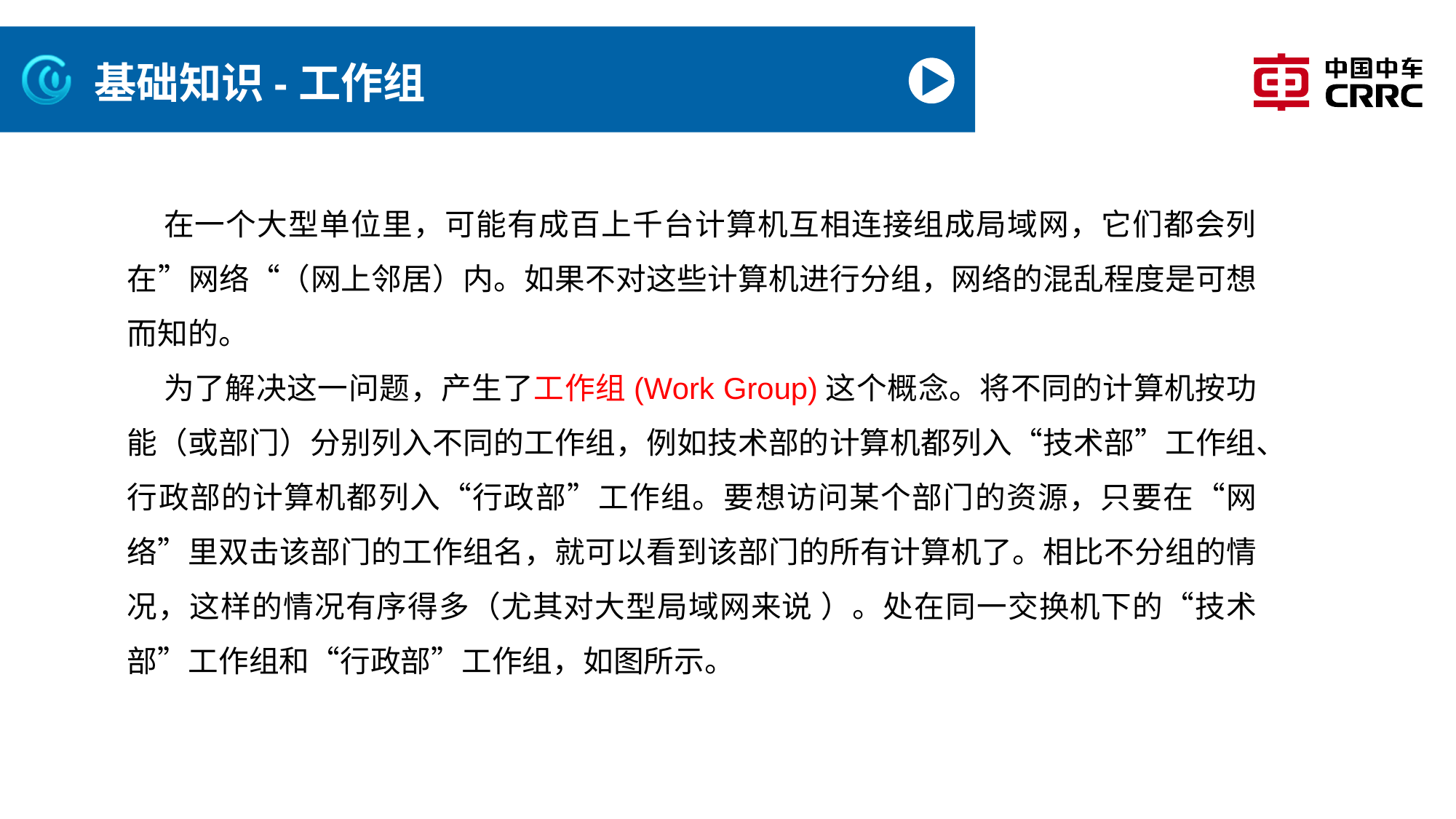

# 基础知识-工作组
在一个大型单位里，可能有成百上千台计算机互相连接组成局域网，它们都会列在”网络“（网上邻居）内。如果不对这些计算机进行分组，网络的混乱程度是可想而知的。
为了解决这一问题，产生了工作组(Work Group)这个概念。将不同的计算机按功能（或部门）分别列入不同的工作组，例如技术部的计算机都列入“技术部”工作组、行政部的计算机都列入“行政部”工作组。要想访问某个部门的资源，只要在“网络”里双击该部门的工作组名，就可以看到该部门的所有计算机了。相比不分组的情况，这样的情况有序得多（尤其对大型局域网来说 ）。处在同一交换机下的“技术部”工作组和“行政部”工作组，如图所示。
4